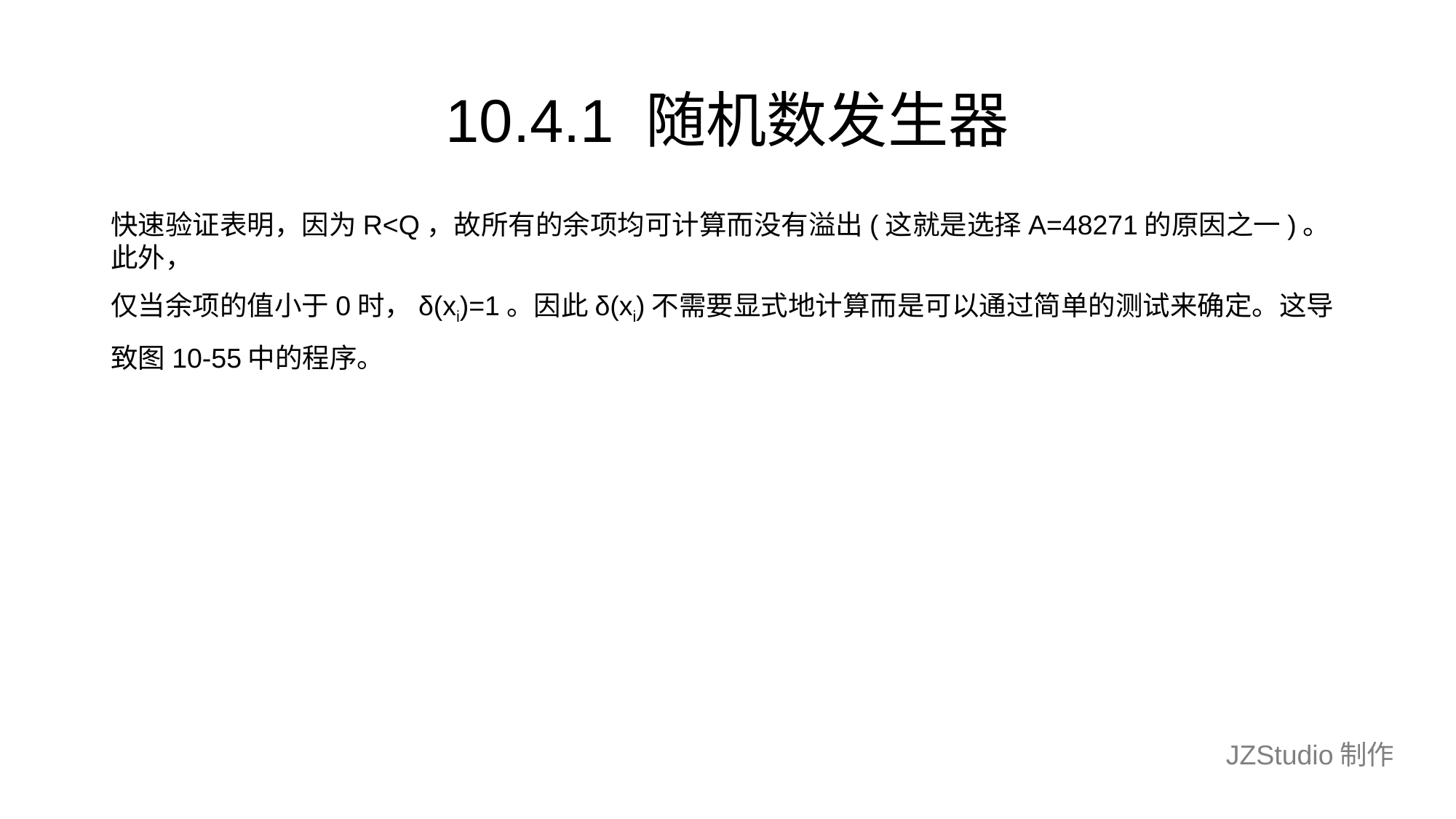

# 10.4.1 随机数发生器
快速验证表明，因为R<Q，故所有的余项均可计算而没有溢出(这就是选择A=48271的原因之一)。此外，
仅当余项的值小于0时，δ(xi)=1。因此δ(xi)不需要显式地计算而是可以通过简单的测试来确定。这导
致图10-55中的程序。